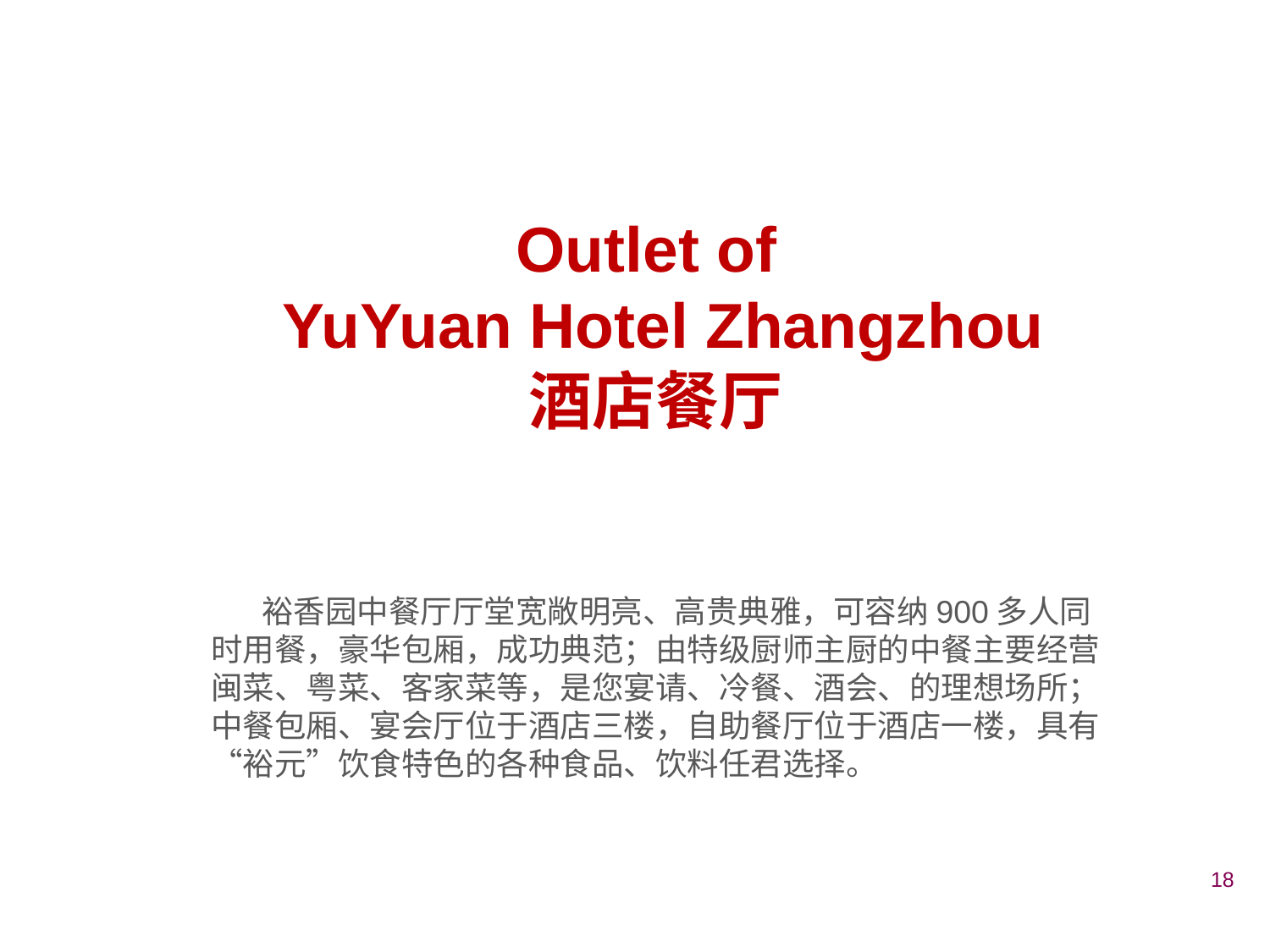

Outlet of
 YuYuan Hotel Zhangzhou
酒店餐厅
      裕香园中餐厅厅堂宽敞明亮、高贵典雅，可容纳900多人同时用餐，豪华包厢，成功典范；由特级厨师主厨的中餐主要经营闽菜、粤菜、客家菜等，是您宴请、冷餐、酒会、的理想场所；中餐包厢、宴会厅位于酒店三楼，自助餐厅位于酒店一楼，具有“裕元”饮食特色的各种食品、饮料任君选择。
18